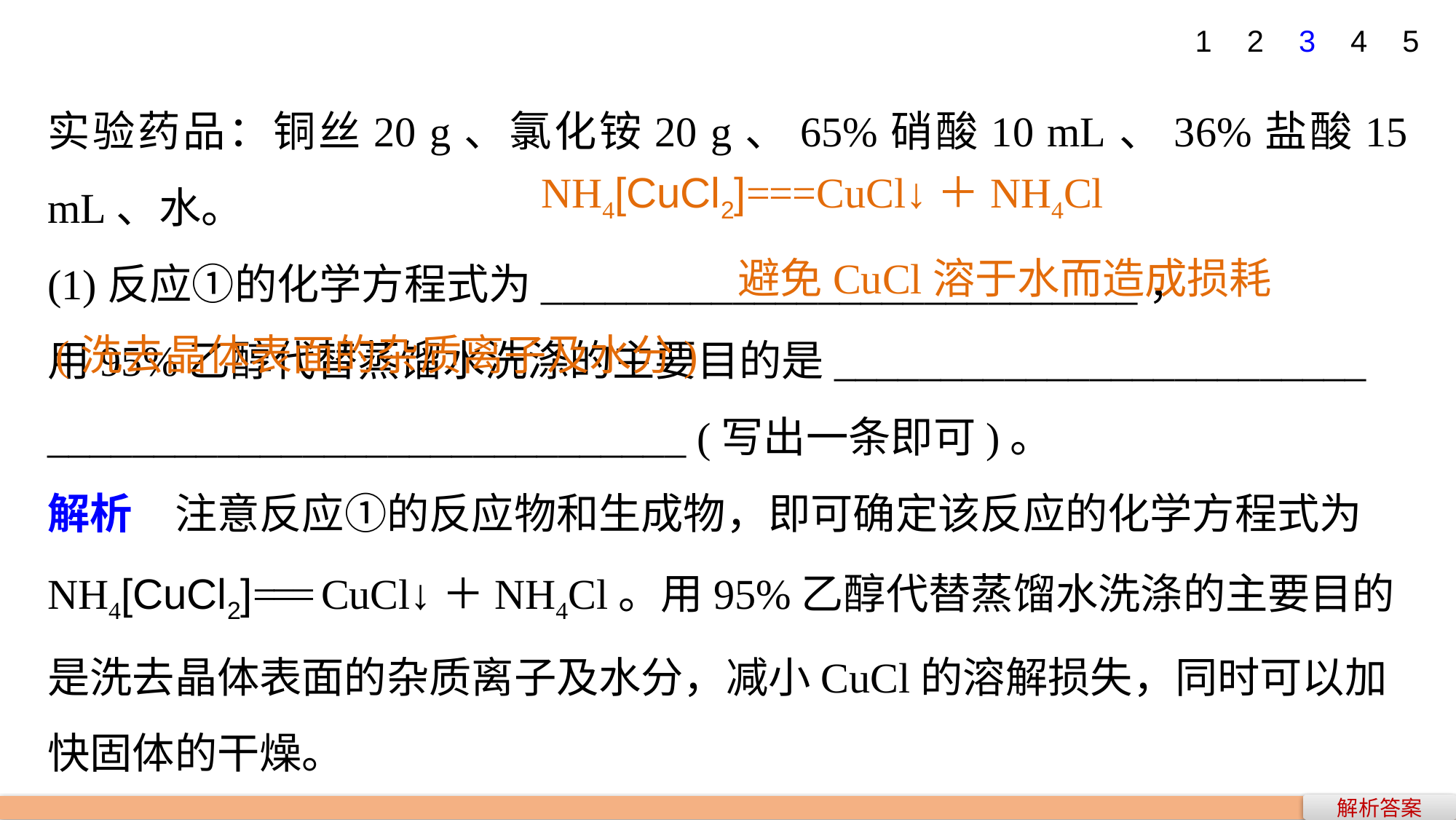

1
2
3
4
5
实验药品：铜丝20 g、氯化铵20 g、65%硝酸10 mL、36%盐酸15 mL、水。
(1)反应①的化学方程式为____________________________，
用95%乙醇代替蒸馏水洗涤的主要目的是_________________________
______________________________ (写出一条即可)。
解析　注意反应①的反应物和生成物，即可确定该反应的化学方程式为NH4[CuCl2]=== CuCl↓＋NH4Cl。用95%乙醇代替蒸馏水洗涤的主要目的是洗去晶体表面的杂质离子及水分，减小CuCl的溶解损失，同时可以加快固体的干燥。
NH4[CuCl2]===CuCl↓＋NH4Cl
                                                                       避免CuCl溶于水而造成损耗(洗去晶体表面的杂质离子及水分)
解析答案